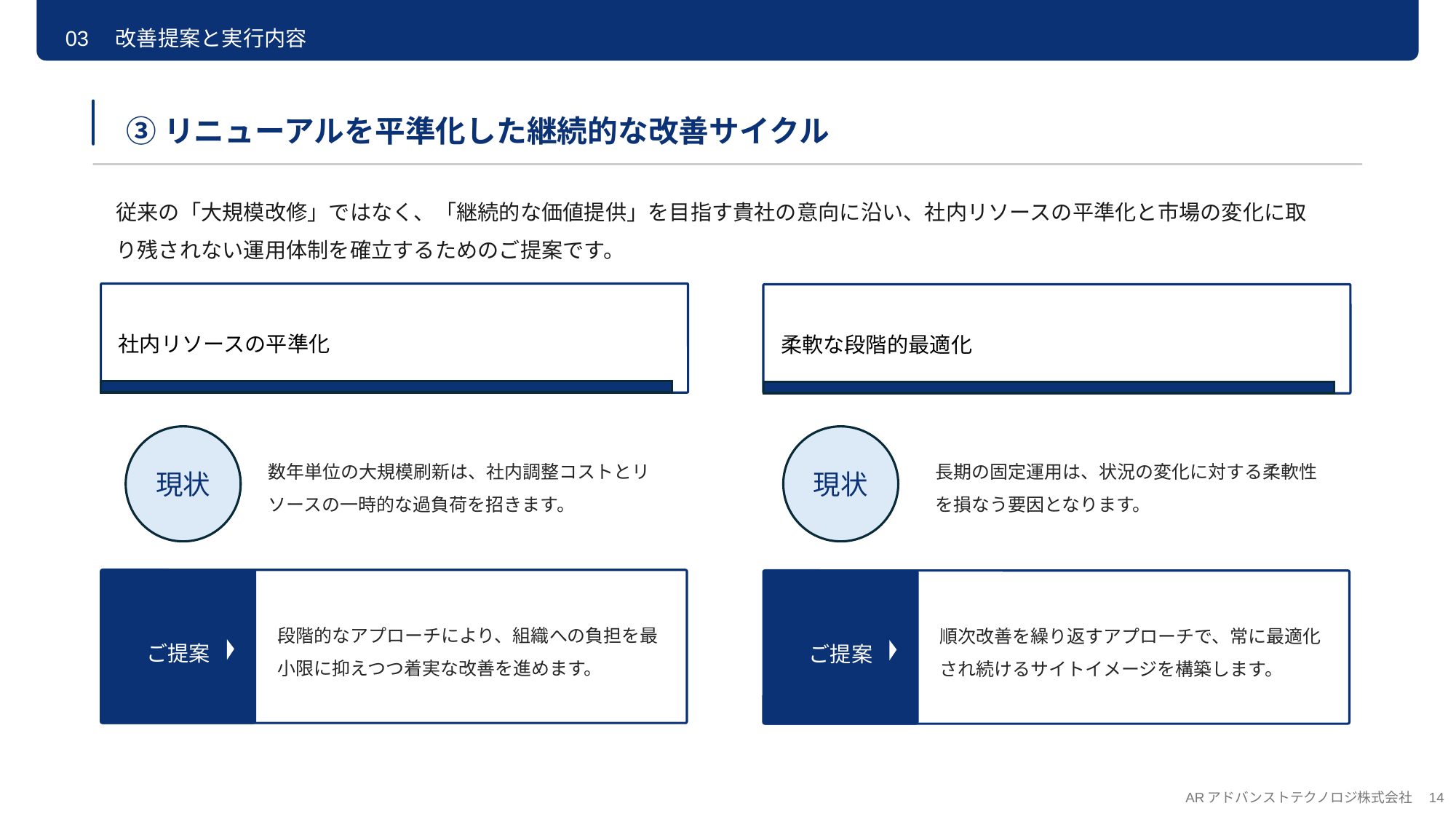

03　改善提案と実行内容
③リニューアルを平準化した継続的な改善サイクル
従来の「大規模改修」ではなく、「継続的な価値提供」を目指す貴社の意向に沿い、社内リソースの平準化と市場の変化に取り残されない運用体制を確立するためのご提案です。
社内リソースの平準化

柔軟な段階的最適化

数年単位の大規模刷新は、社内調整コストとリソースの一時的な過負荷を招きます。
長期の固定運用は、状況の変化に対する柔軟性を損なう要因となります。
現状
現状
ご提案
段階的なアプローチにより、組織への負担を最小限に抑えつつ着実な改善を進めます。

ご提案
順次改善を繰り返すアプローチで、常に最適化され続けるサイトイメージを構築します。

ARアドバンストテクノロジ株式会社　14